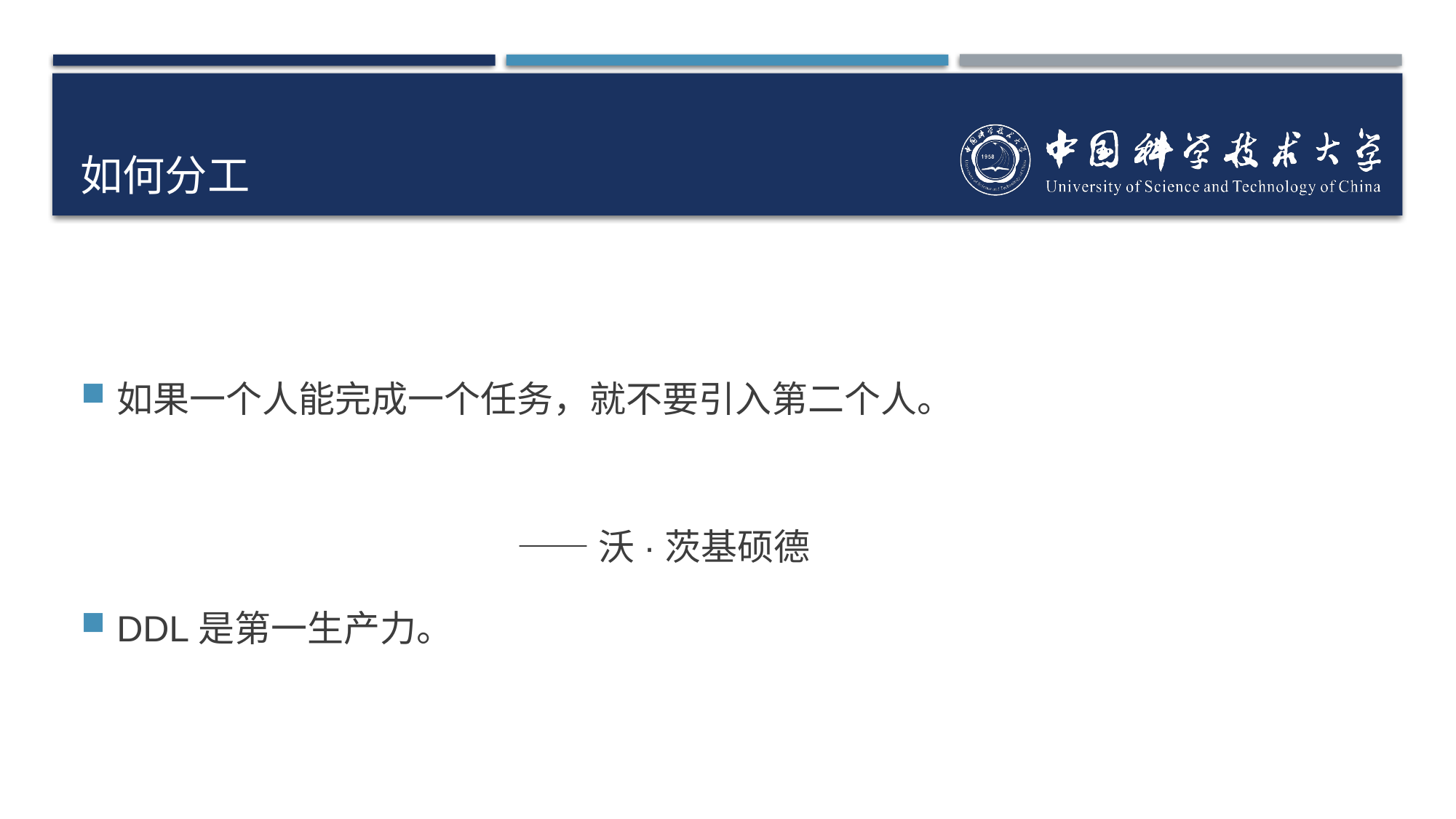

# 如何分工
如果一个人能完成一个任务，就不要引入第二个人。
															——沃·茨基硕德
DDL是第一生产力。